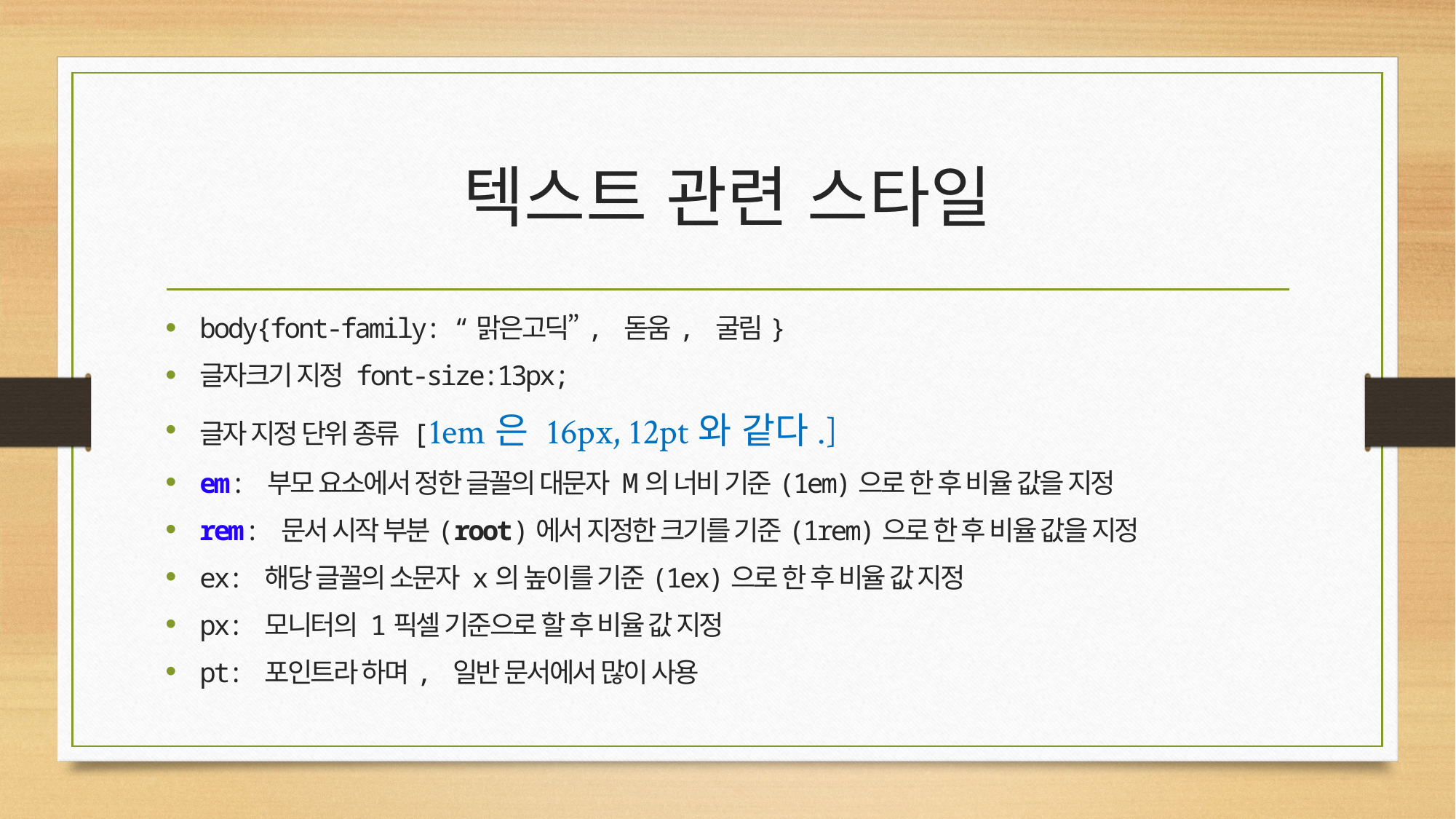

# 텍스트 관련 스타일
body{font-family: “맑은고딕”, 돋움, 굴림}
글자크기 지정 font-size:13px;
글자 지정 단위 종류 [1em은 16px, 12pt와 같다.]
em: 부모 요소에서 정한 글꼴의 대문자 M의 너비 기준(1em)으로 한 후 비율 값을 지정
rem: 문서 시작 부분(root)에서 지정한 크기를 기준(1rem)으로 한 후 비율 값을 지정
ex: 해당 글꼴의 소문자 x의 높이를 기준(1ex)으로 한 후 비율 값 지정
px: 모니터의 1픽셀 기준으로 할 후 비율 값 지정
pt: 포인트라 하며, 일반 문서에서 많이 사용